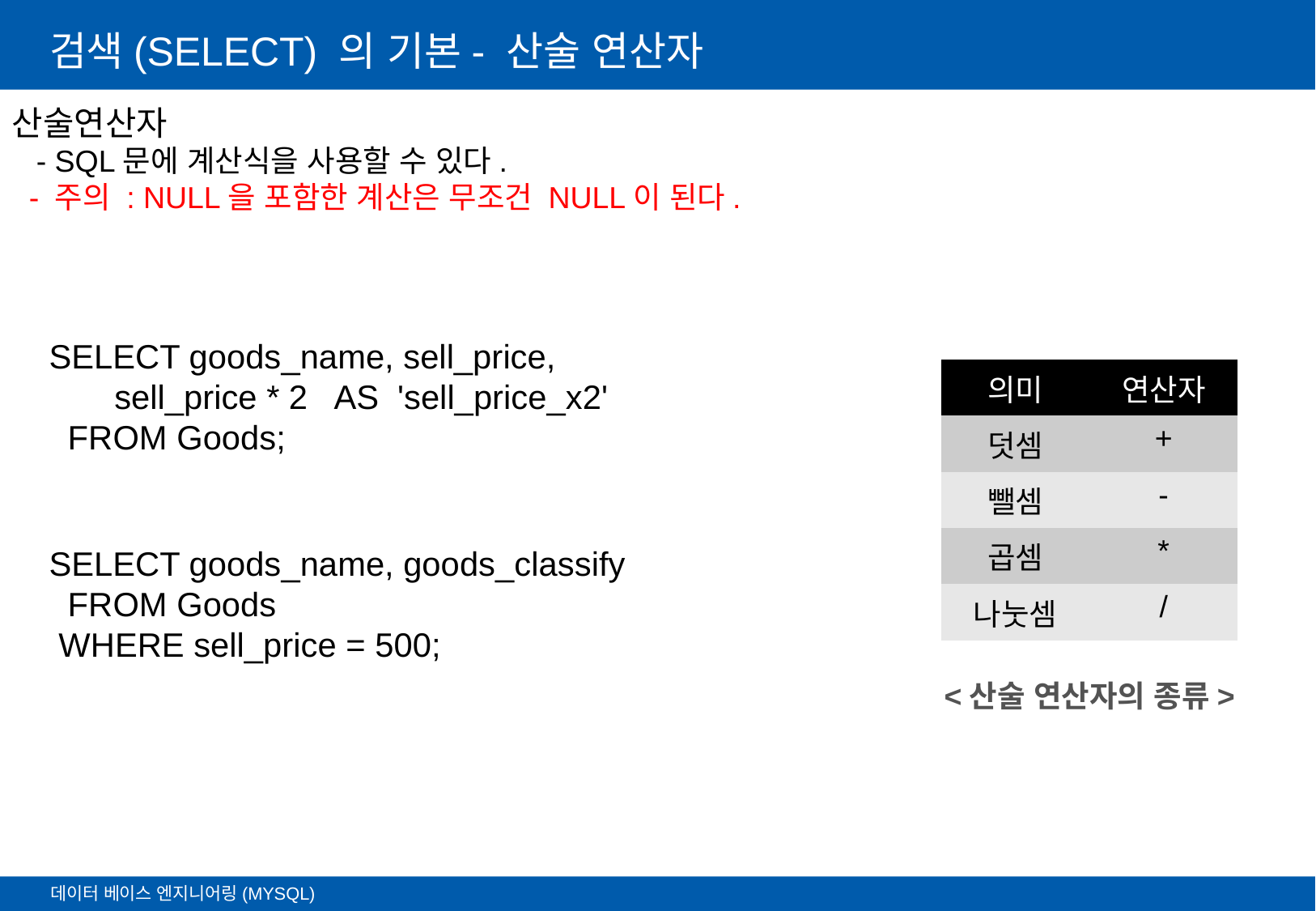

# 검색(SELECT) 의 기본- 산술 연산자
산술연산자
  - SQL문에 계산식을 사용할 수 있다.
  - 주의 : NULL을 포함한 계산은 무조건 NULL이 된다.
SELECT goods_name, sell_price,
       sell_price * 2   AS  'sell_price_x2'
  FROM Goods;
| 의미 | 연산자 |
| --- | --- |
| 덧셈 | + |
| 뺄셈 | - |
| 곱셈 | \* |
| 나눗셈 | / |
SELECT goods_name, goods_classify
  FROM Goods
 WHERE sell_price = 500;
<산술 연산자의 종류>